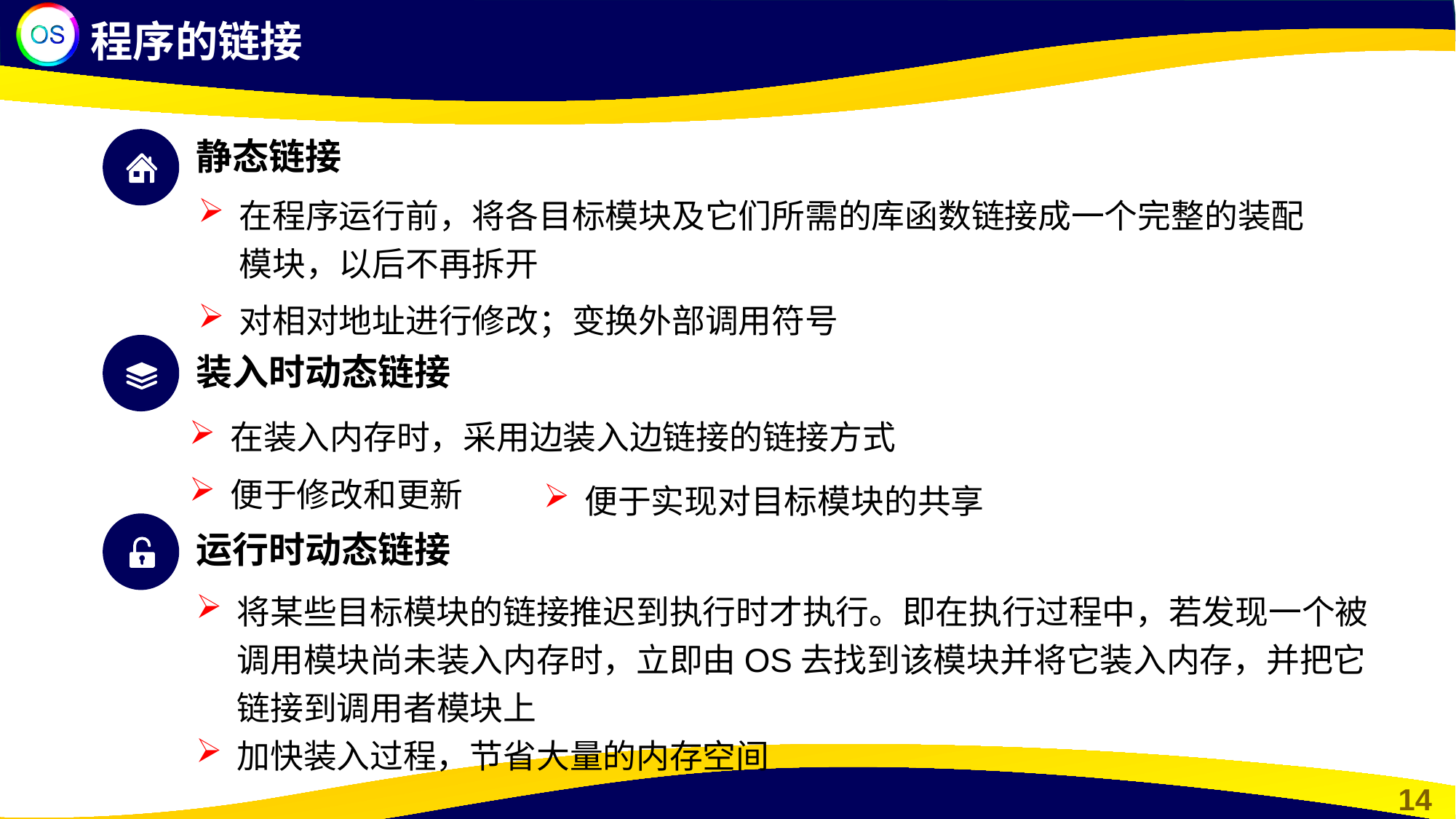

程序的链接

静态链接

在程序运行前，将各目标模块及它们所需的库函数链接成一个完整的装配模块，以后不再拆开
对相对地址进行修改；变换外部调用符号

装入时动态链接

在装入内存时，采用边装入边链接的链接方式
便于修改和更新
便于实现对目标模块的共享

运行时动态链接

将某些目标模块的链接推迟到执行时才执行。即在执行过程中，若发现一个被调用模块尚未装入内存时，立即由OS去找到该模块并将它装入内存，并把它链接到调用者模块上
加快装入过程，节省大量的内存空间